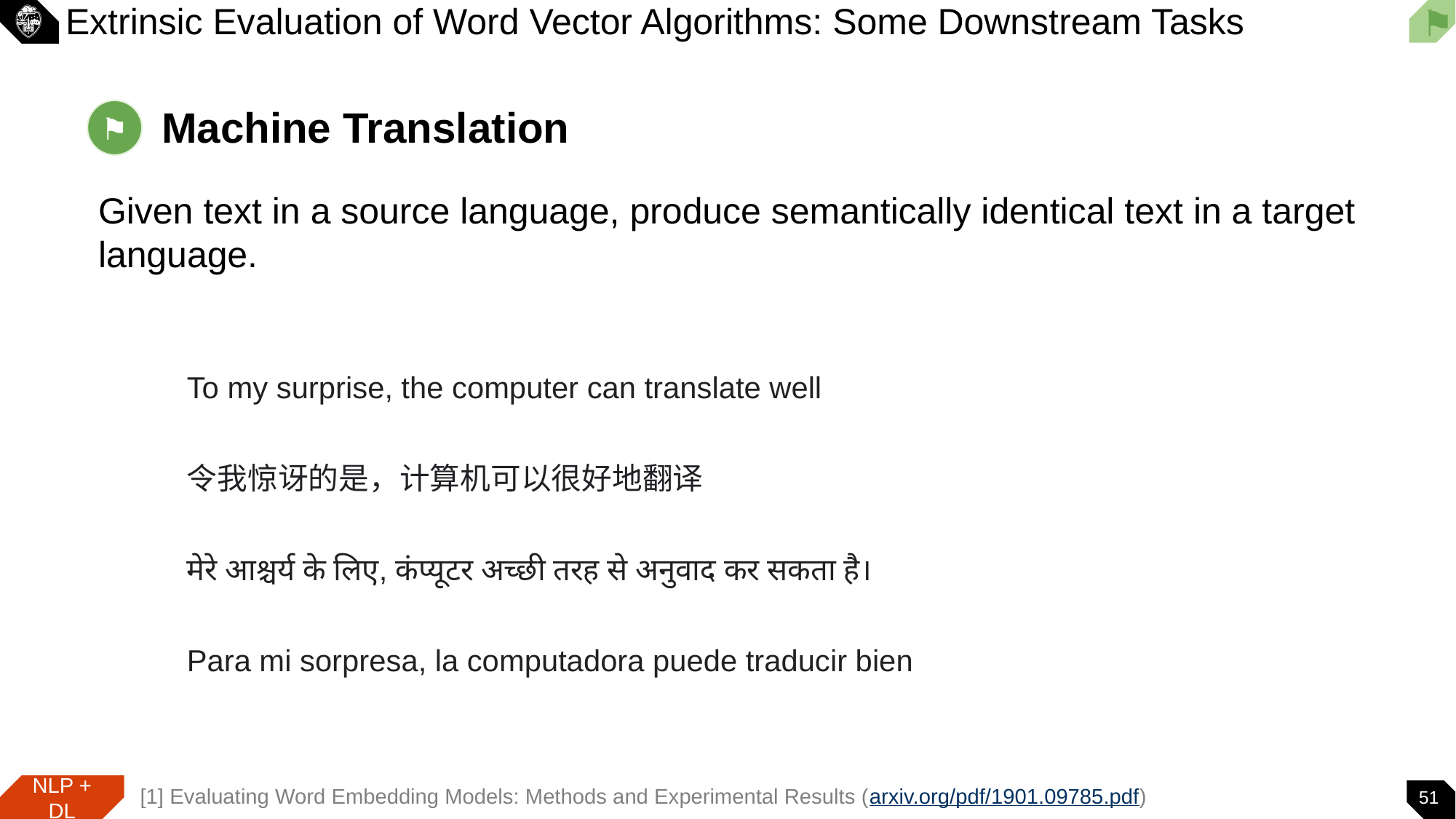

# Extrinsic Evaluation of Word Vector Algorithms: Some Downstream Tasks
Machine Translation
⚑
Given text in a source language, produce semantically identical text in a target language.
To my surprise, the computer can translate well
令我惊讶的是，计算机可以很好地翻译
मेरे आश्चर्य के लिए, कंप्यूटर अच्छी तरह से अनुवाद कर सकता है।
Para mi sorpresa, la computadora puede traducir bien
[1] Evaluating Word Embedding Models: Methods and Experimental Results (arxiv.org/pdf/1901.09785.pdf)
51